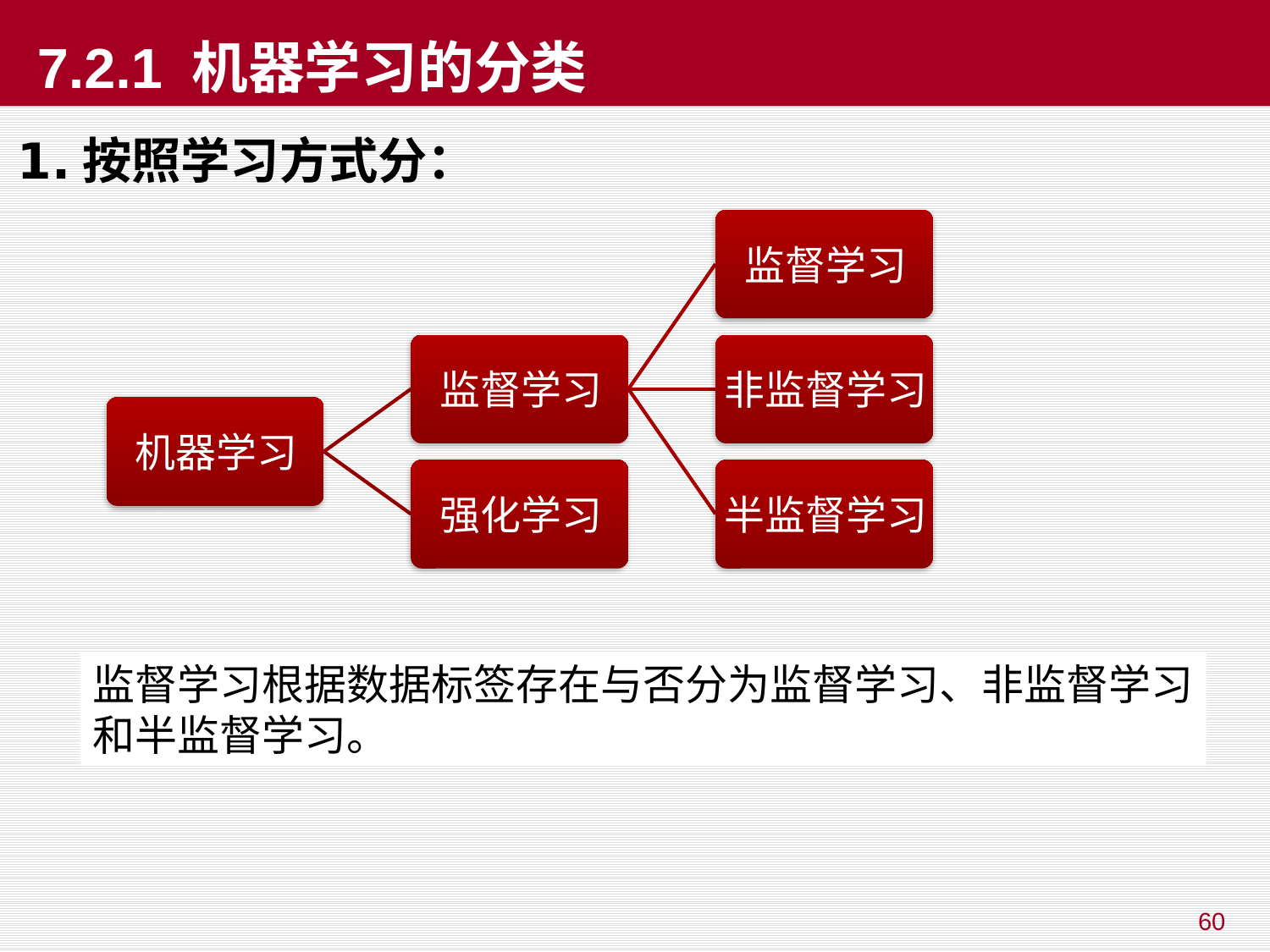

# 7.2.1 机器学习的分类
机器学习

监督学习

监督学习

非监督学习

半监督学习

强化学习
1.按照学习方式分：
监督学习根据数据标签存在与否分为监督学习、非监督学习和半监督学习。
60